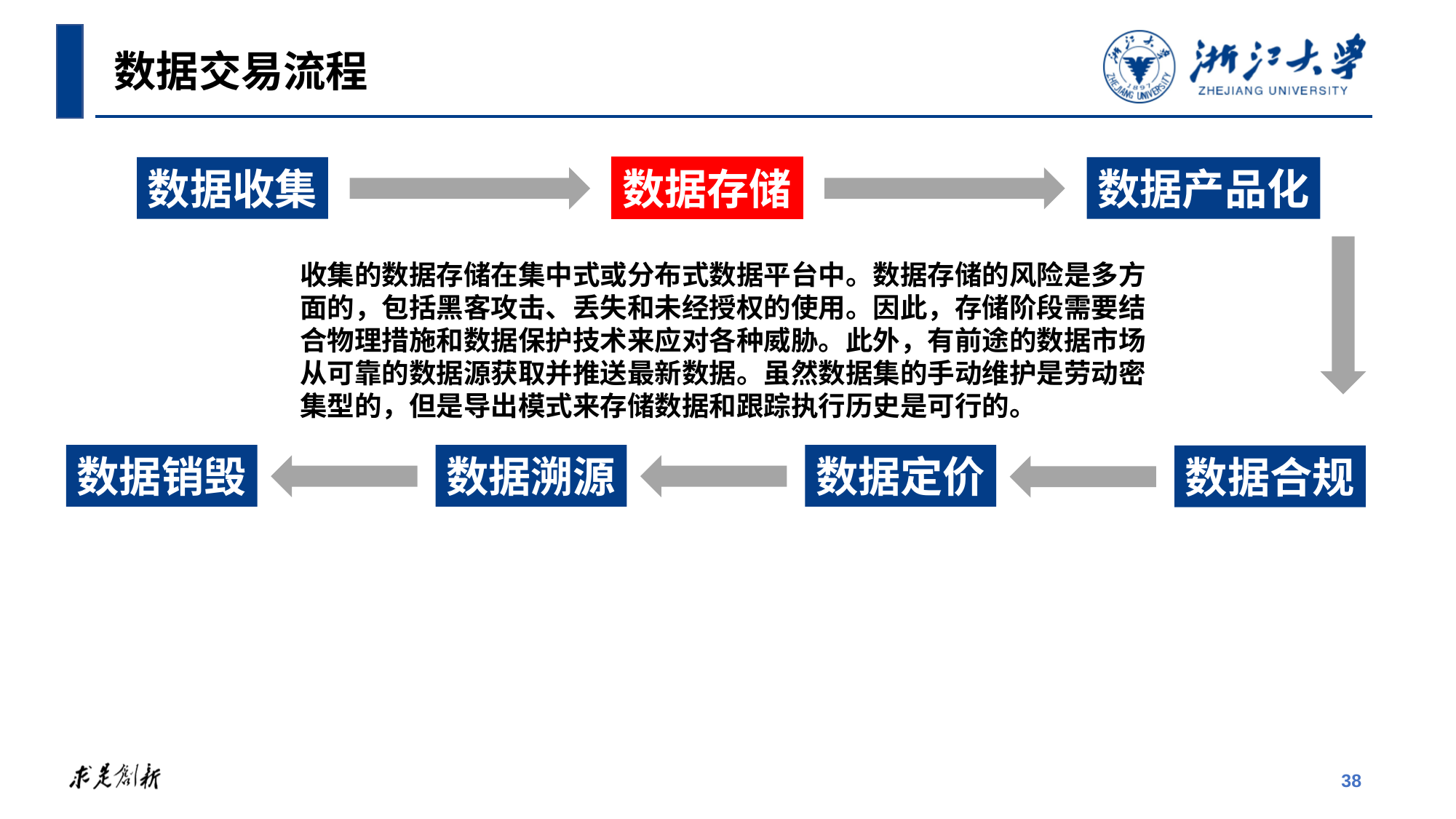

数据交易流程
数据收集
数据存储
数据产品化

收集的数据存储在集中式或分布式数据平台中。数据存储的风险是多方面的，包括黑客攻击、丢失和未经授权的使用。因此，存储阶段需要结合物理措施和数据保护技术来应对各种威胁。此外，有前途的数据市场从可靠的数据源获取并推送最新数据。虽然数据集的手动维护是劳动密集型的，但是导出模式来存储数据和跟踪执行历史是可行的。

数据销毁
数据溯源
数据定价
数据合规

38